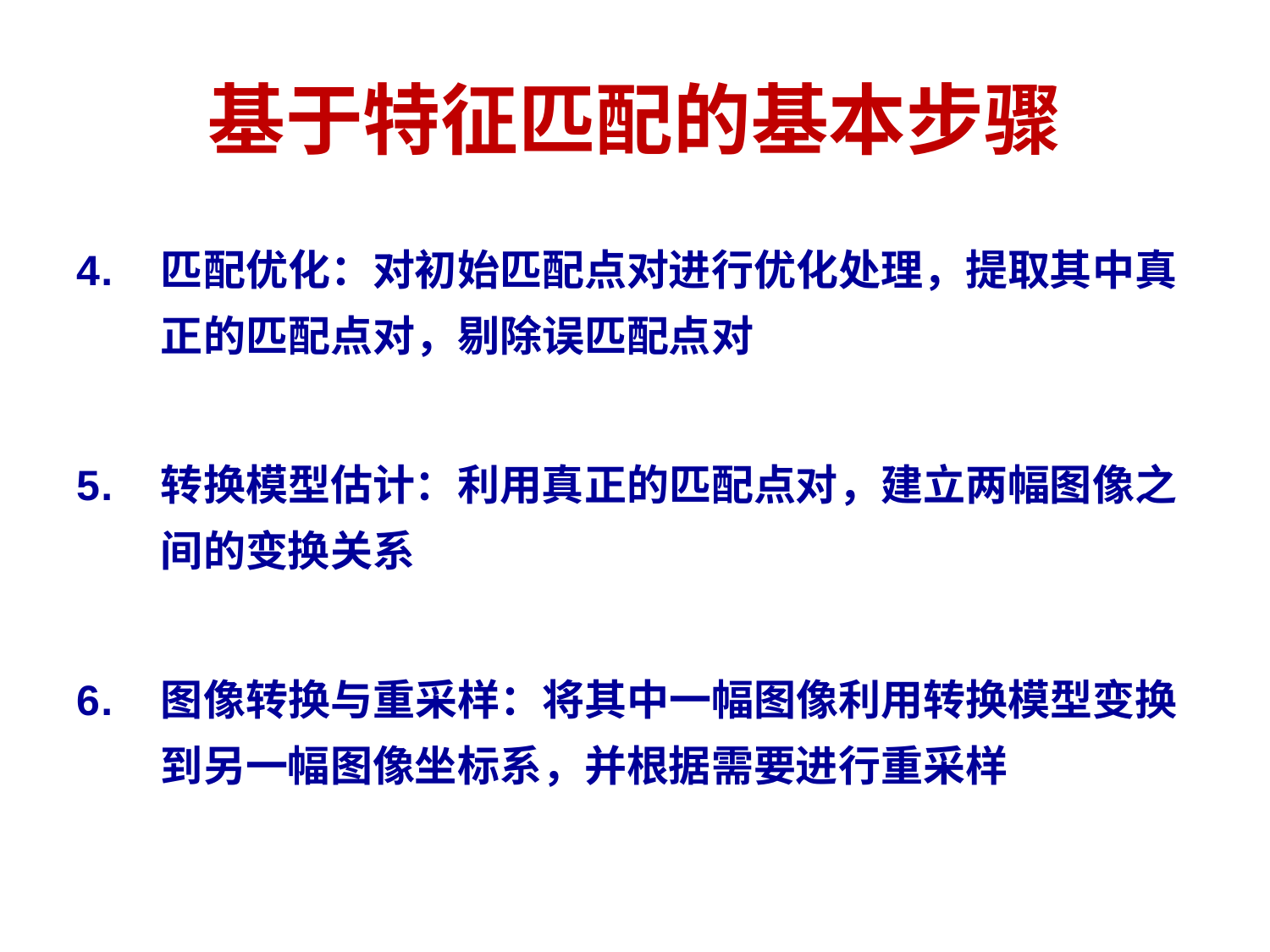

# 基于特征匹配的基本步骤
匹配优化：对初始匹配点对进行优化处理，提取其中真正的匹配点对，剔除误匹配点对

转换模型估计：利用真正的匹配点对，建立两幅图像之间的变换关系

图像转换与重采样：将其中一幅图像利用转换模型变换到另一幅图像坐标系，并根据需要进行重采样